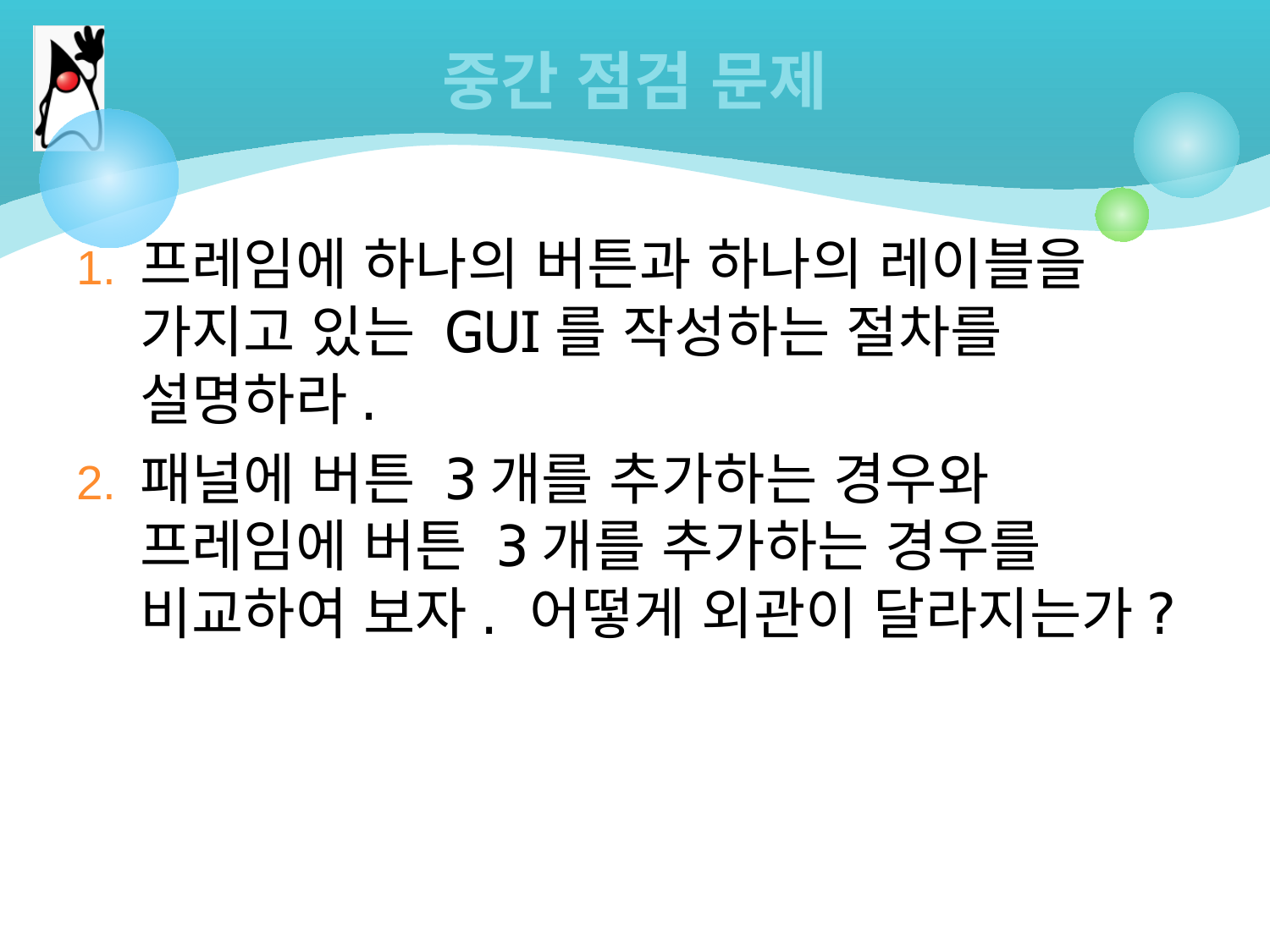

# 중간 점검 문제
프레임에 하나의 버튼과 하나의 레이블을 가지고 있는 GUI를 작성하는 절차를 설명하라.
패널에 버튼 3개를 추가하는 경우와 프레임에 버튼 3개를 추가하는 경우를 비교하여 보자. 어떻게 외관이 달라지는가?